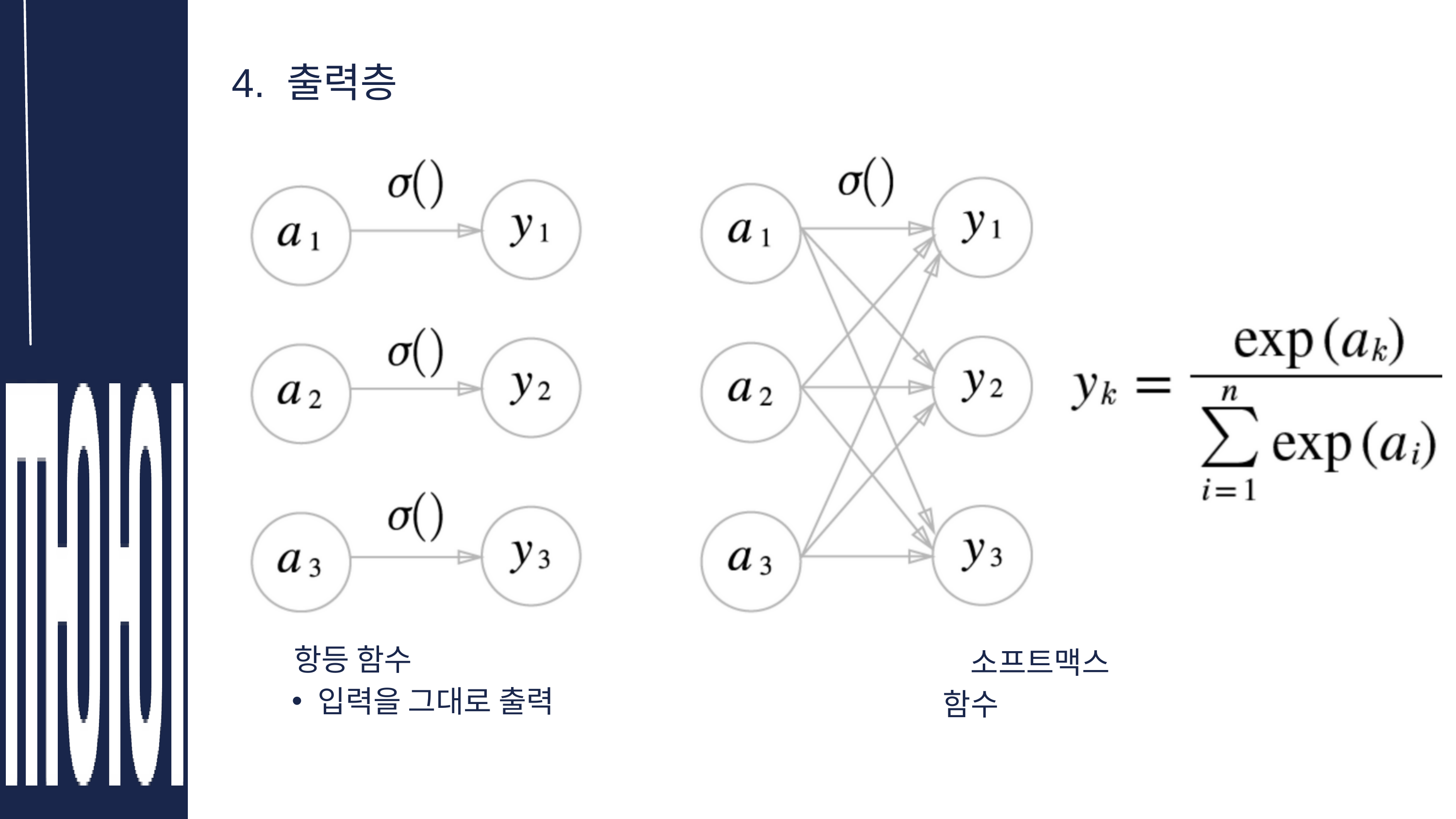

4. 출력층

   항등 함수
입력을 그대로 출력
   소프트맥스 함수